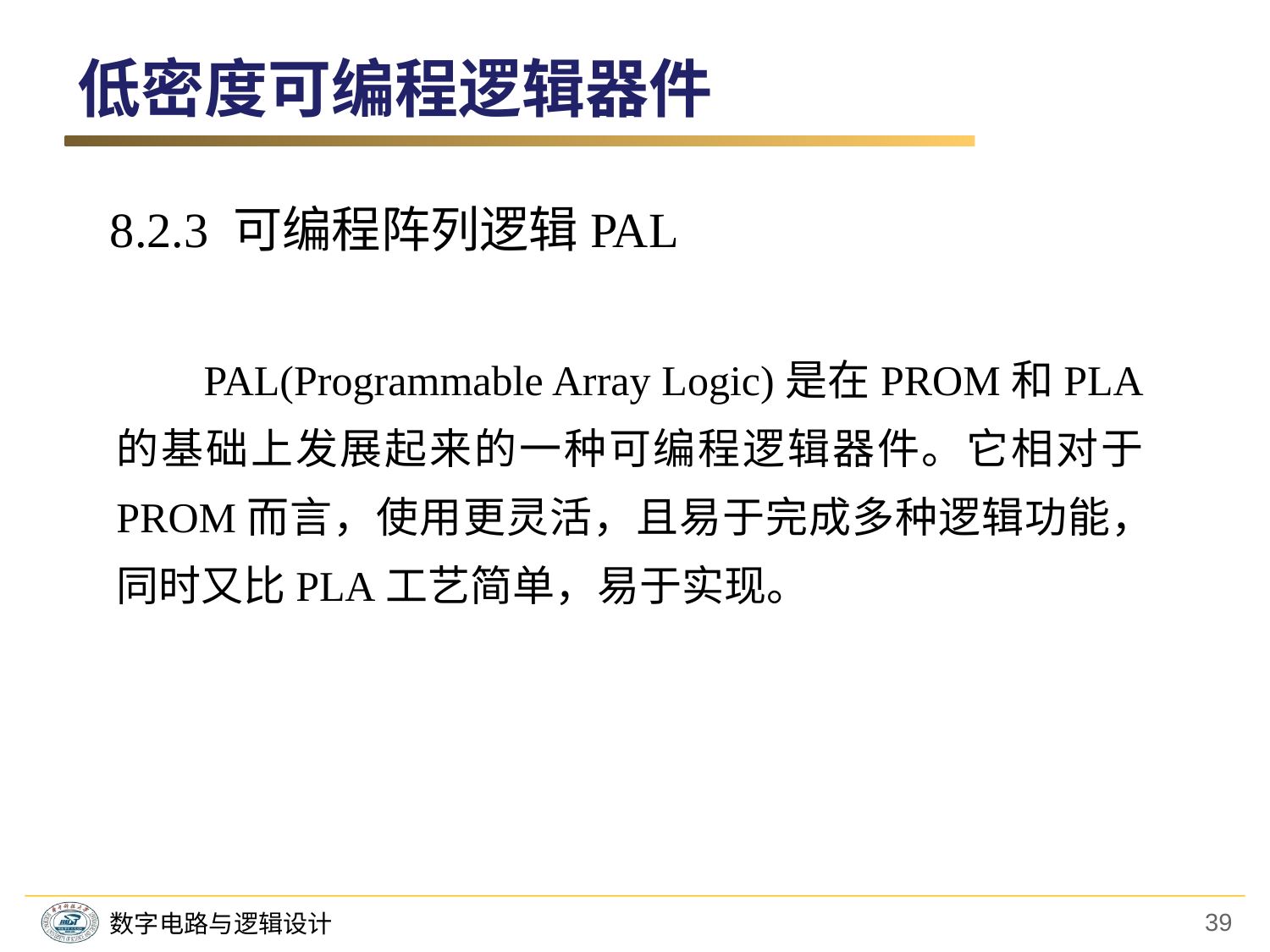

低密度可编程逻辑器件
8.2.3 可编程阵列逻辑PAL
        PAL(Programmable Array Logic)是在PROM和PLA的基础上发展起来的一种可编程逻辑器件。它相对于PROM而言，使用更灵活，且易于完成多种逻辑功能，同时又比PLA工艺简单，易于实现。
39
数字电路与逻辑设计